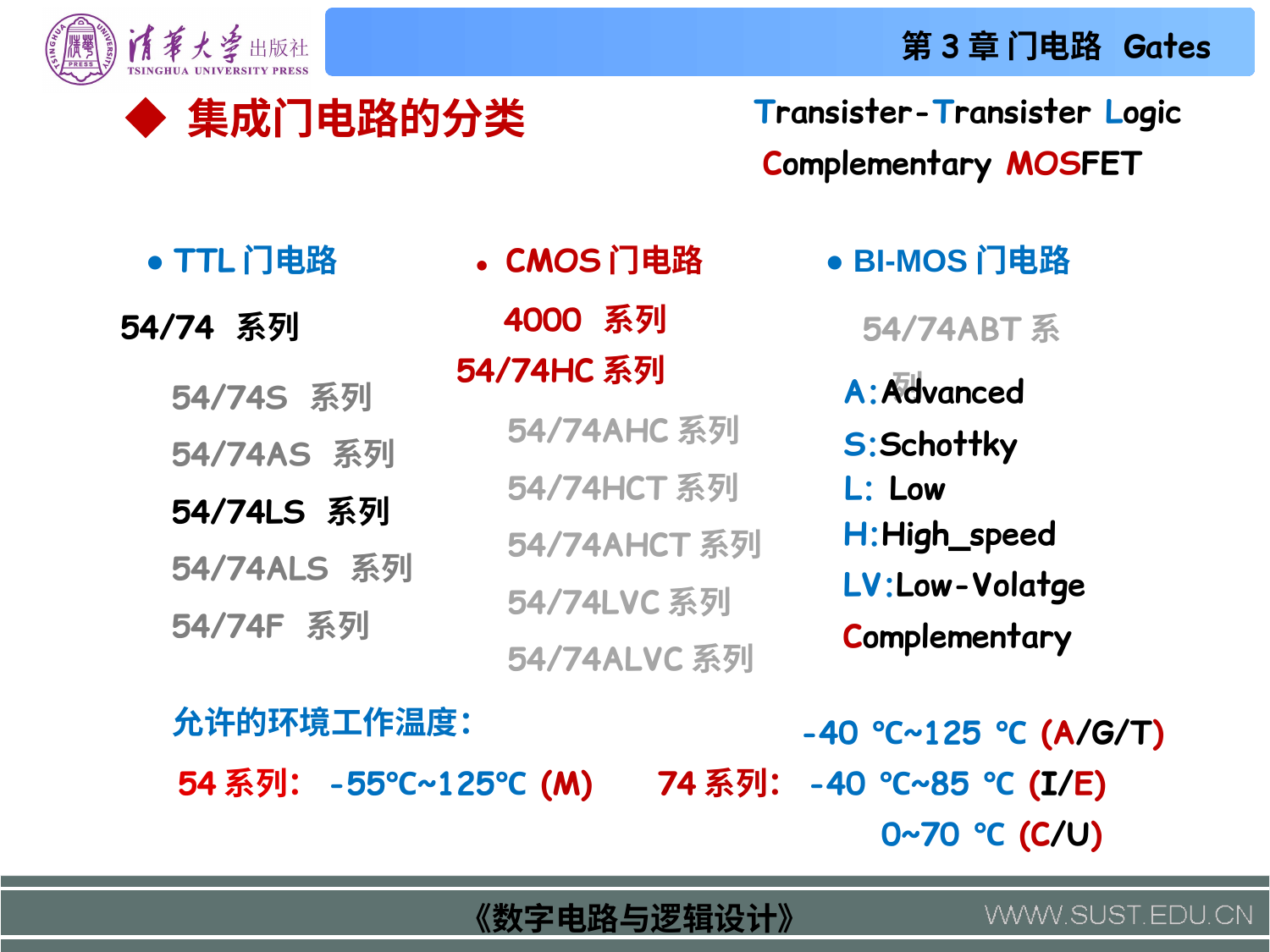

◆ 集成门电路的分类
Transister-Transister Logic
Complementary MOSFET
● TTL门电路
● CMOS门电路
● BI-MOS门电路
  54/74ABT系列
4000 系列
54/74 系列
54/74HC系列
54/74S 系列
54/74AS 系列
54/74LS 系列
54/74ALS 系列
54/74F 系列
A:Advanced
54/74AHC系列
54/74HCT系列
54/74AHCT系列
54/74LVC系列
54/74ALVC系列
S:Schottky
L: Low
H:High_speed
LV:Low-Volatge
Complementary
允许的环境工作温度：
-40 ℃~125 ℃ (A/G/T)
 54系列：-55℃~125℃ (M)
74系列：-40 ℃~85 ℃ (I/E)
0~70 ℃ (C/U)